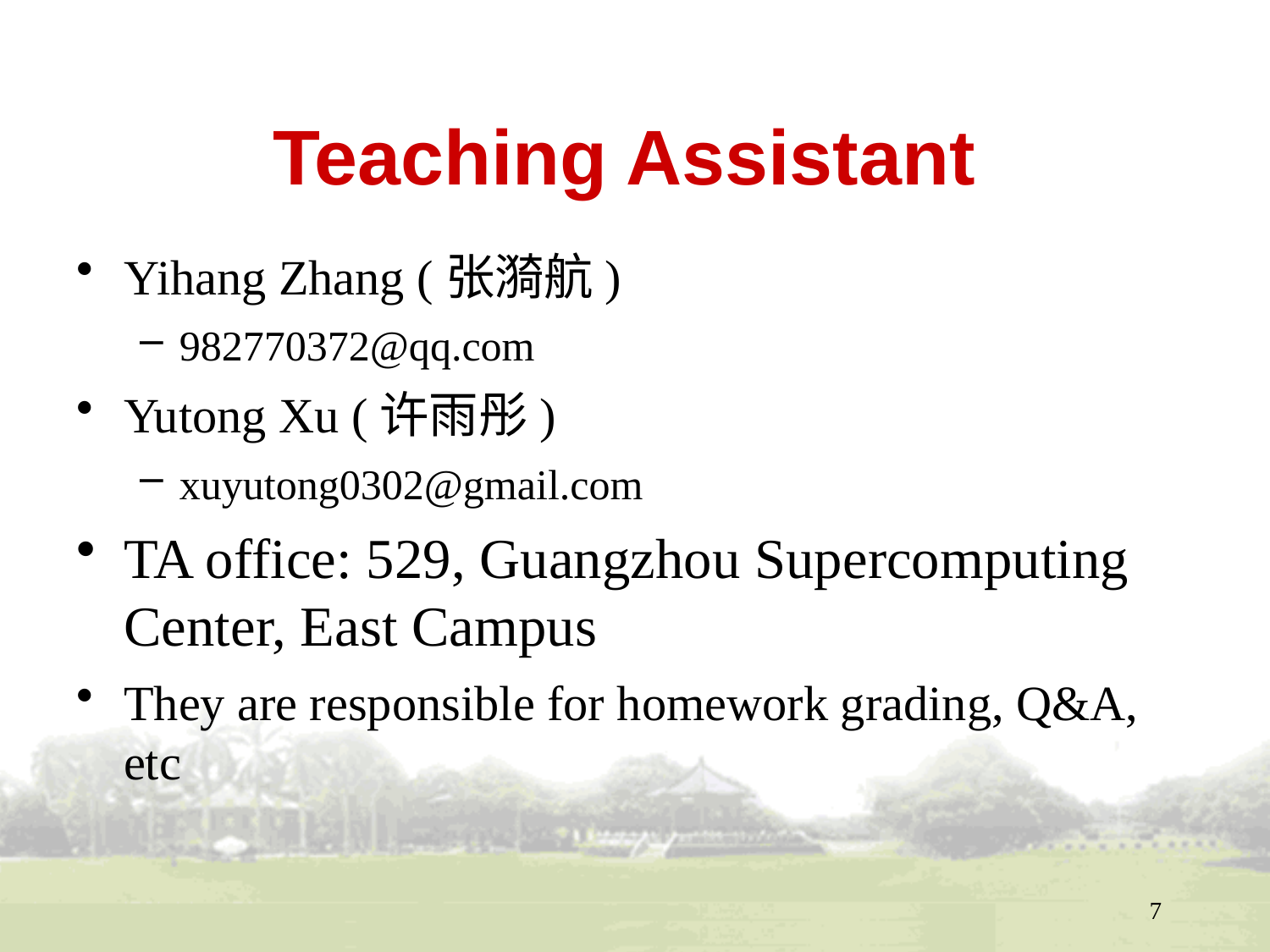

# Teaching Assistant
Yihang Zhang (张漪航)
982770372@qq.com
Yutong Xu (许雨彤)
xuyutong0302@gmail.com
TA office: 529, Guangzhou Supercomputing Center, East Campus
They are responsible for homework grading, Q&A, etc
7